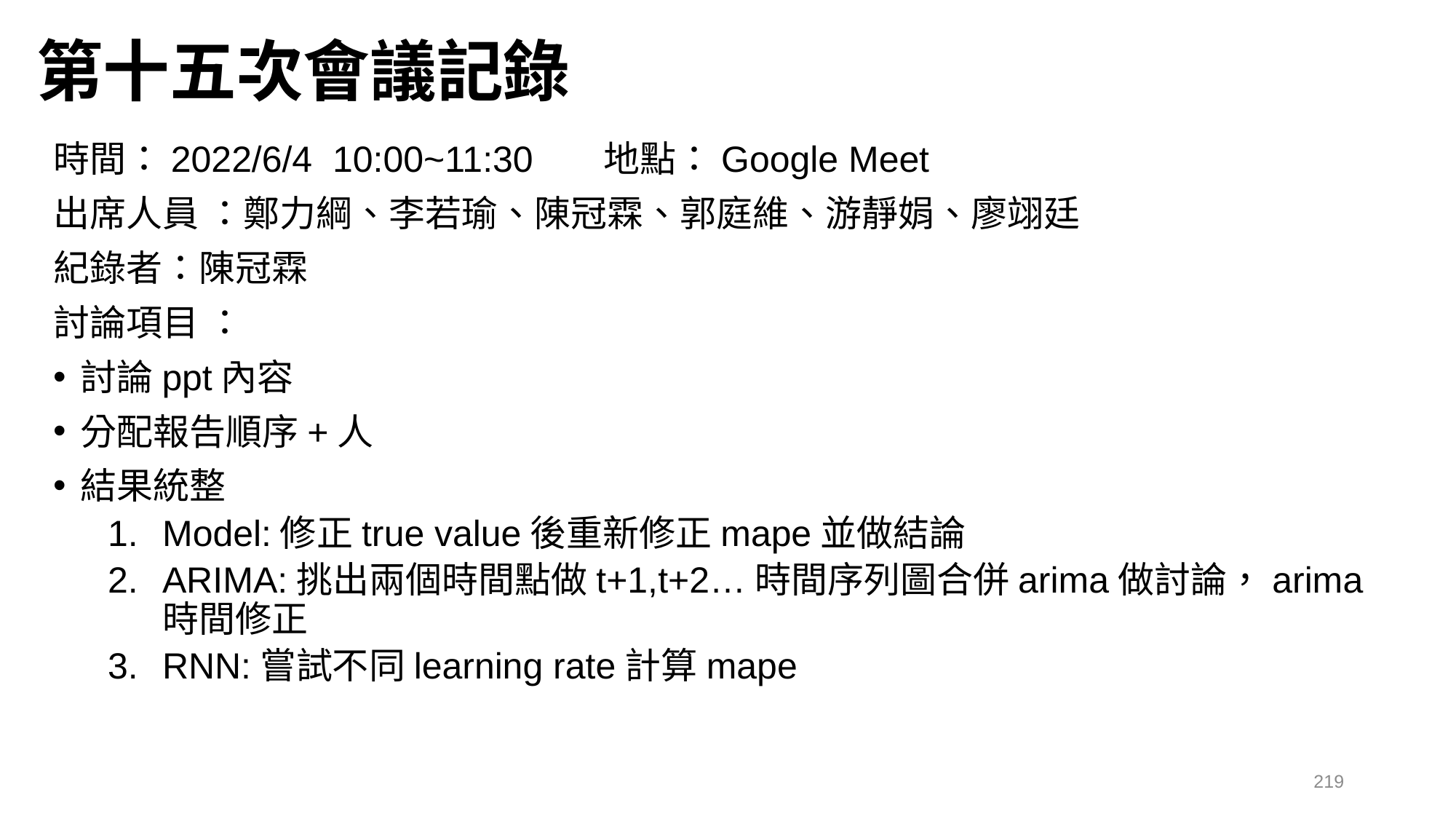

# 第十五次會議記錄
時間：2022/6/4  10:00~11:30      地點：Google Meet
出席人員 ：鄭力綱、李若瑜、陳冠霖、郭庭維、游靜娟、廖翊廷
紀錄者：陳冠霖
討論項目 ：
討論ppt內容
分配報告順序+人
結果統整
Model:修正true value後重新修正mape並做結論
ARIMA:挑出兩個時間點做t+1,t+2…時間序列圖合併arima做討論，arima時間修正
RNN:嘗試不同learning rate計算mape

219